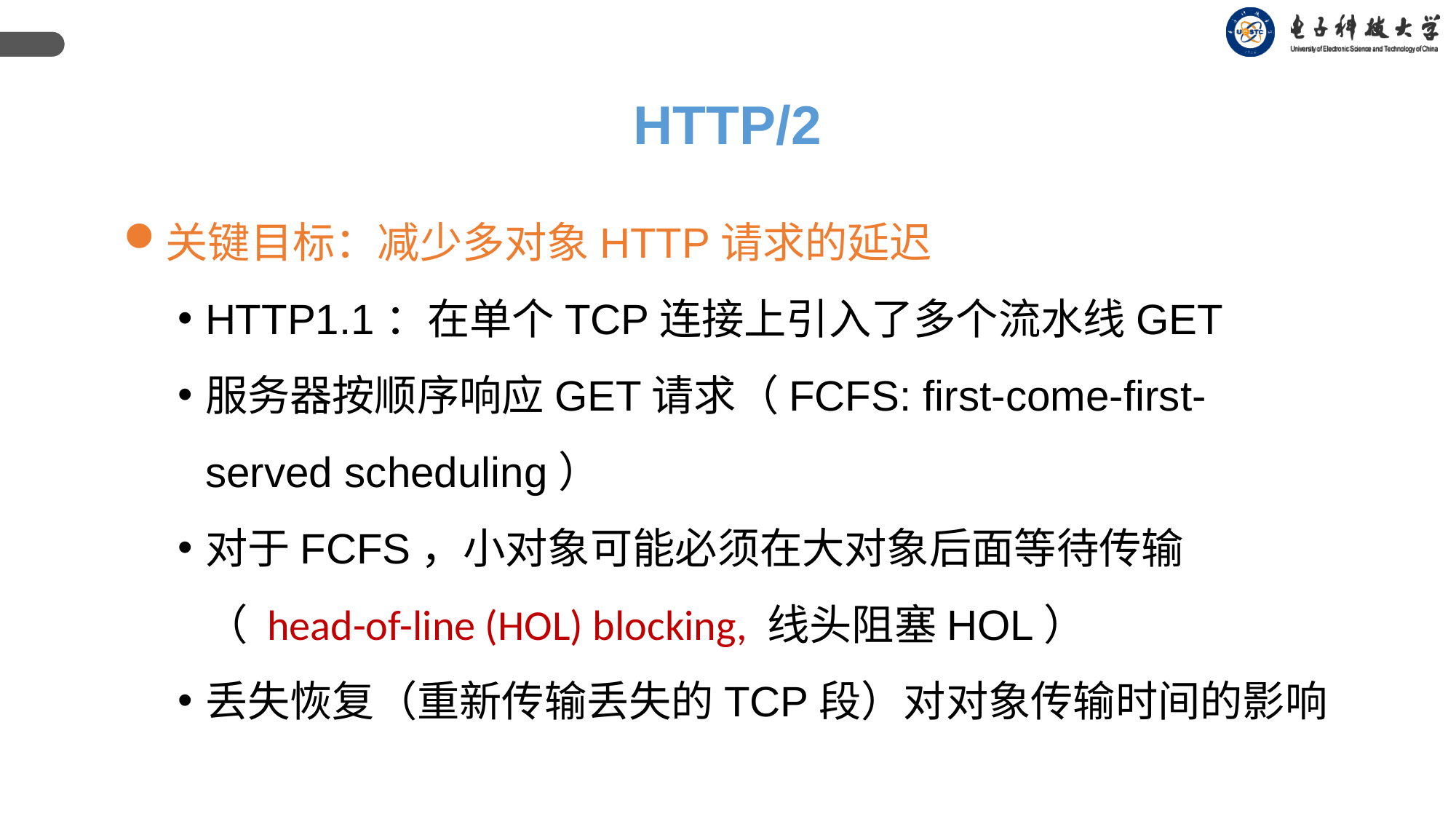

HTTP/2
关键目标：减少多对象HTTP请求的延迟
HTTP1.1：在单个TCP连接上引入了多个流水线GET
服务器按顺序响应GET请求（FCFS: first-come-first-served scheduling）
对于FCFS，小对象可能必须在大对象后面等待传输（ head-of-line (HOL) blocking, 线头阻塞HOL）
丢失恢复（重新传输丢失的TCP段）对对象传输时间的影响